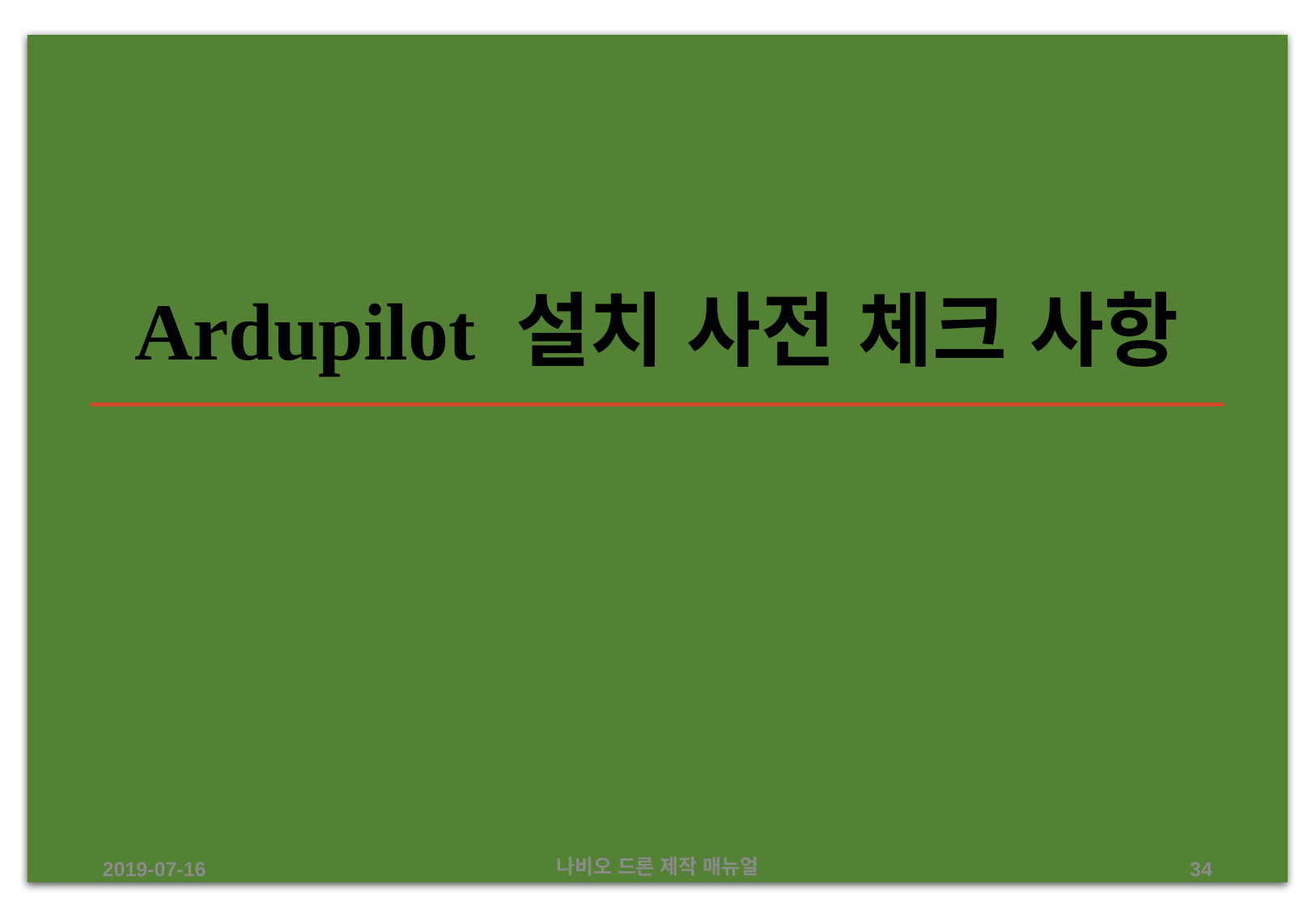

# Ardupilot 설치 사전 체크 사항

2019-07-16
나비오 드론 제작 매뉴얼
34